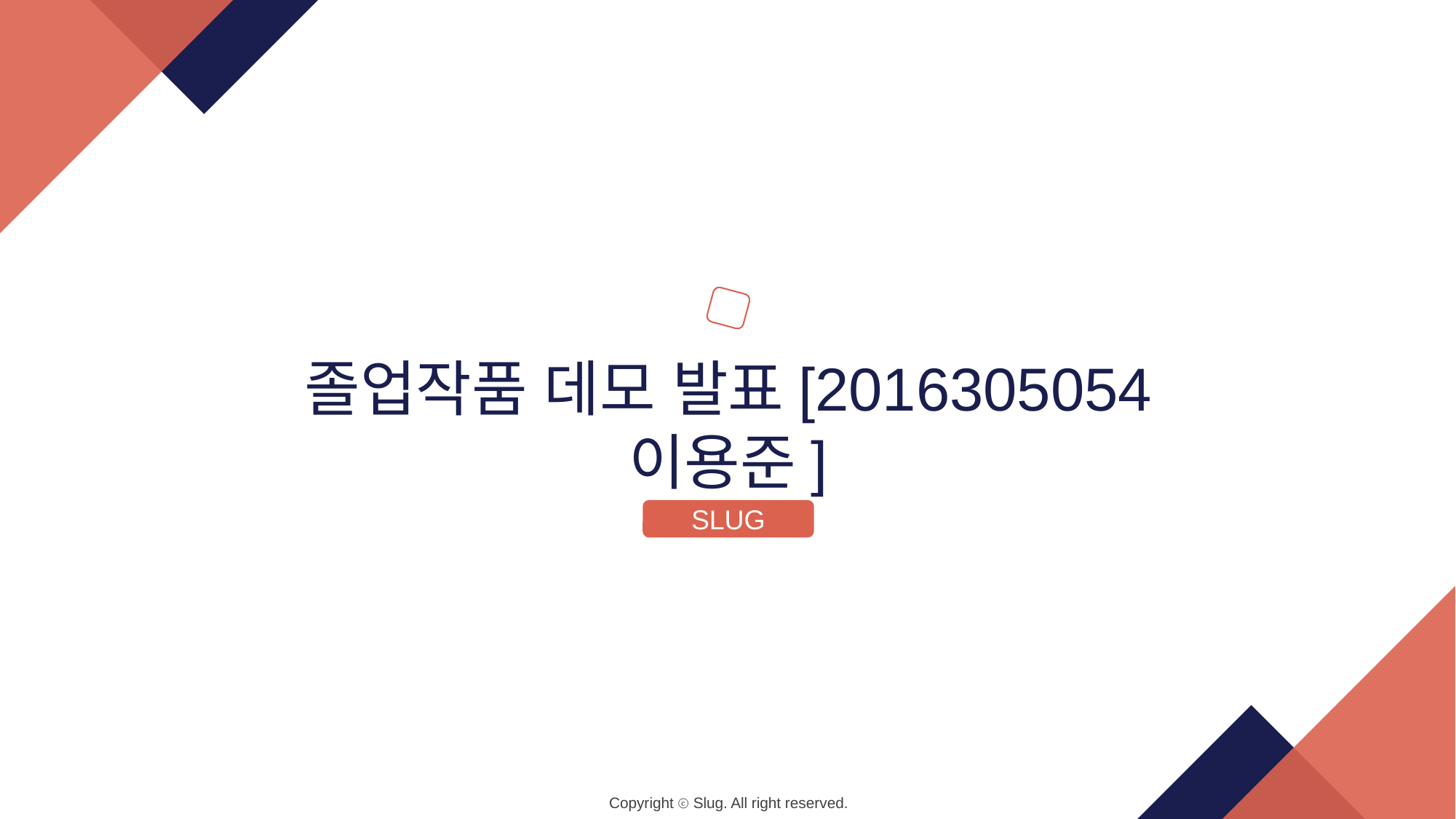

졸업작품 데모 발표[2016305054 이용준]
SLUG

Copyright ⓒ Slug. All right reserved.